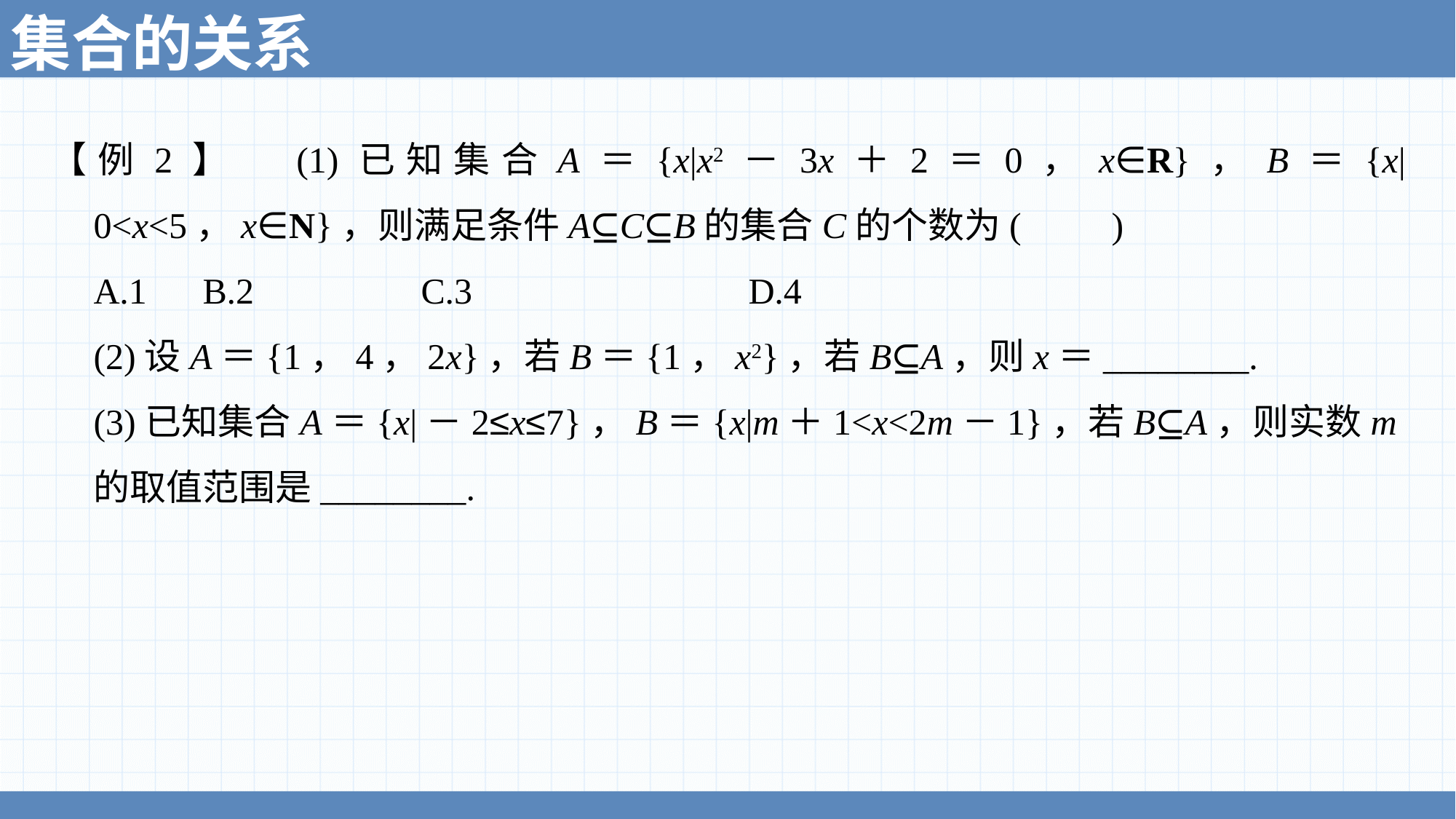

集合的关系
【例2】　(1)已知集合A＝{x|x2－3x＋2＝0，x∈R}，B＝{x|0<x<5，x∈N}，则满足条件A⊆C⊆B的集合C的个数为(　　)
	A.1  	B.2  		C.3  			D.4
	(2)设A＝{1，4，2x}，若B＝{1，x2}，若B⊆A，则x＝________.
	(3)已知集合A＝{x|－2≤x≤7}，B＝{x|m＋1<x<2m－1}，若B⊆A，则实数m的取值范围是________.